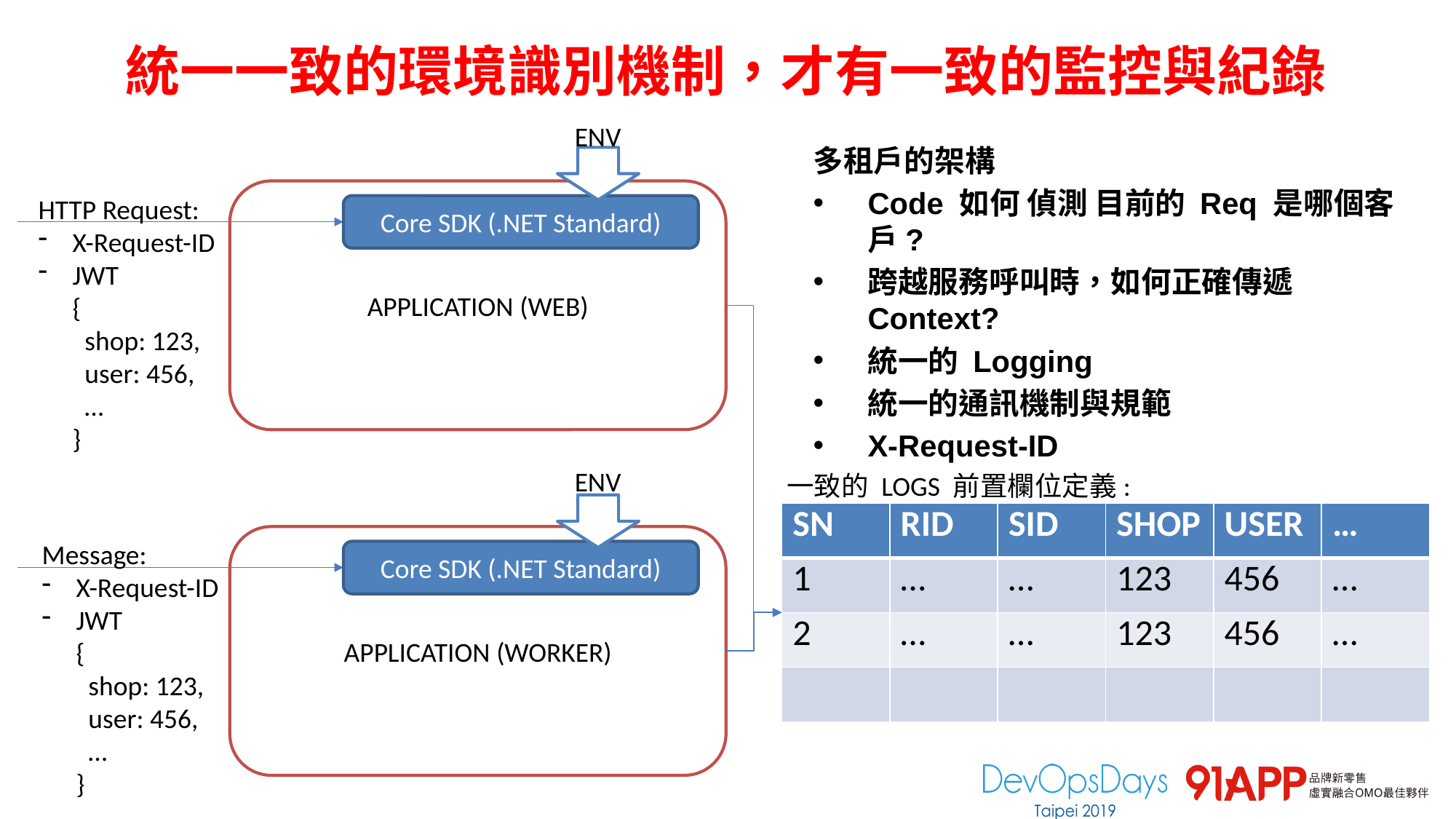

# 統一一致的環境識別機制，才有一致的監控與紀錄
ENV

多租戶的架構
Code 如何 偵測 目前的 Req 是哪個客戶?
跨越服務呼叫時，如何正確傳遞 Context?
統一的 Logging
統一的通訊機制與規範
X-Request-ID

APPLICATION (WEB)
HTTP Request:
X-Request-ID
JWT
{
  shop: 123,
  user: 456,
  …
}
Core SDK (.NET Standard)
ENV
一致的 LOGS 前置欄位定義:

| SN | RID | SID | SHOP | USER | … |
| --- | --- | --- | --- | --- | --- |
| 1 | … | … | 123 | 456 | … |
| 2 | … | … | 123 | 456 | … |
|  |  |  |  |  |  |
APPLICATION (WORKER)
Message:
X-Request-ID
JWT
{
  shop: 123,
  user: 456,
  …
}
Core SDK (.NET Standard)